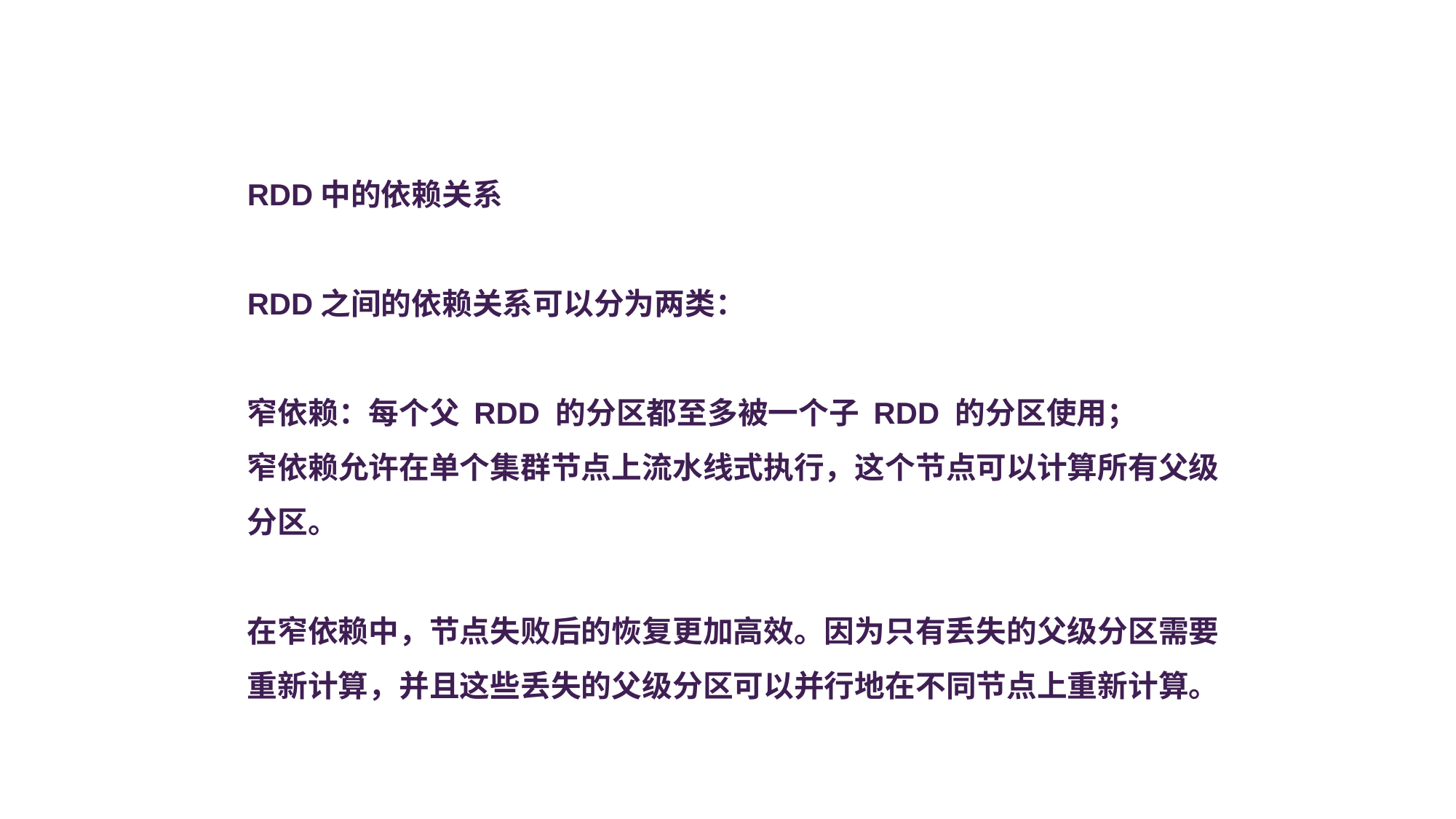

RDD中的依赖关系

RDD之间的依赖关系可以分为两类：

窄依赖：每个父 RDD 的分区都至多被一个子 RDD 的分区使用；
窄依赖允许在单个集群节点上流水线式执行，这个节点可以计算所有父级分区。

在窄依赖中，节点失败后的恢复更加高效。因为只有丢失的父级分区需要重新计算，并且这些丢失的父级分区可以并行地在不同节点上重新计算。